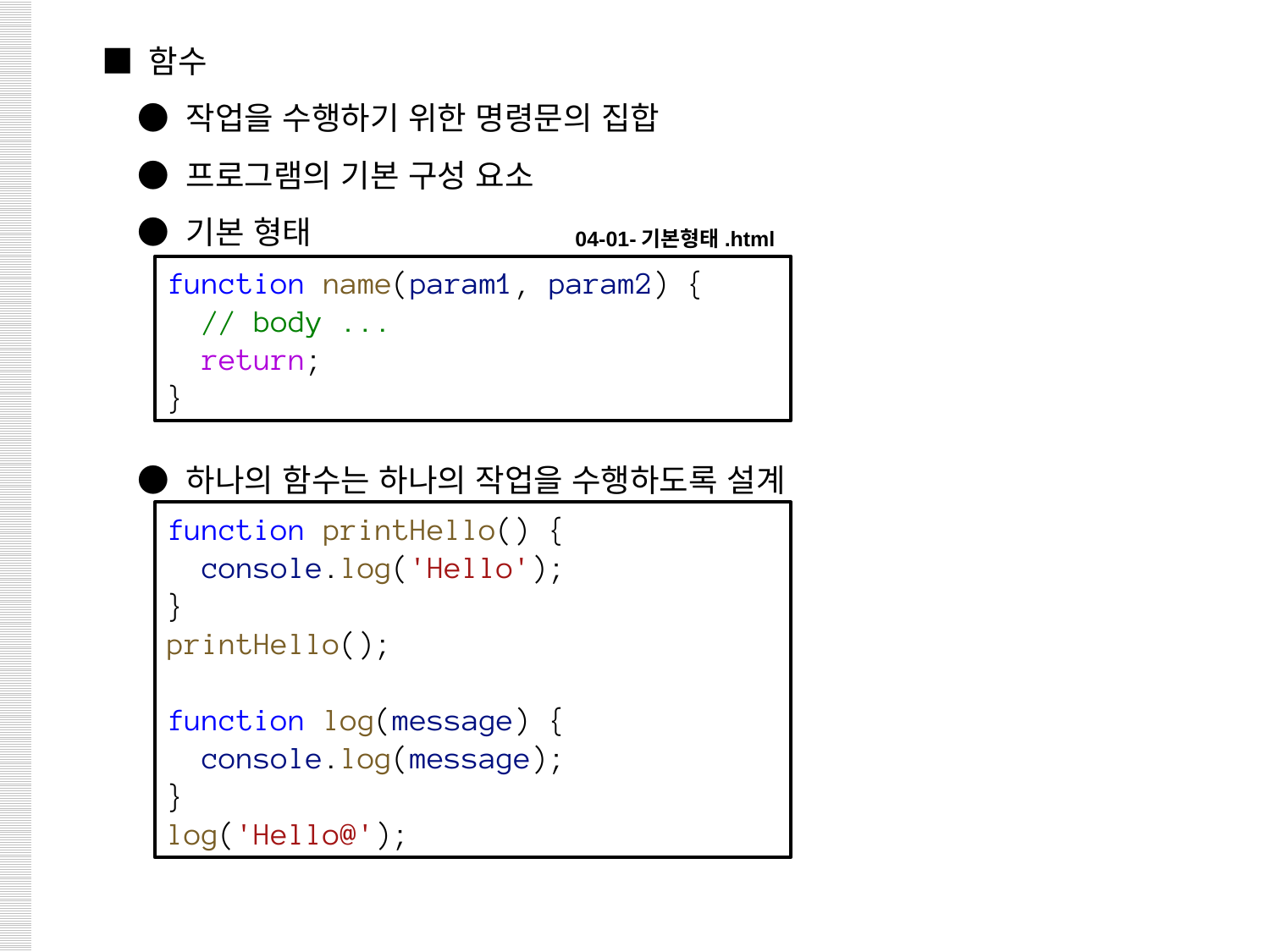

■ 함수
    ● 작업을 수행하기 위한 명령문의 집합
    ● 프로그램의 기본 구성 요소
    ● 기본 형태

    ● 하나의 함수는 하나의 작업을 수행하도록 설계
04-01-기본형태.html
function name(param1, param2) {
  // body ...
  return;
}
function printHello() {
  console.log('Hello');
}
printHello();
function log(message) {
  console.log(message);
}
log('Hello@');